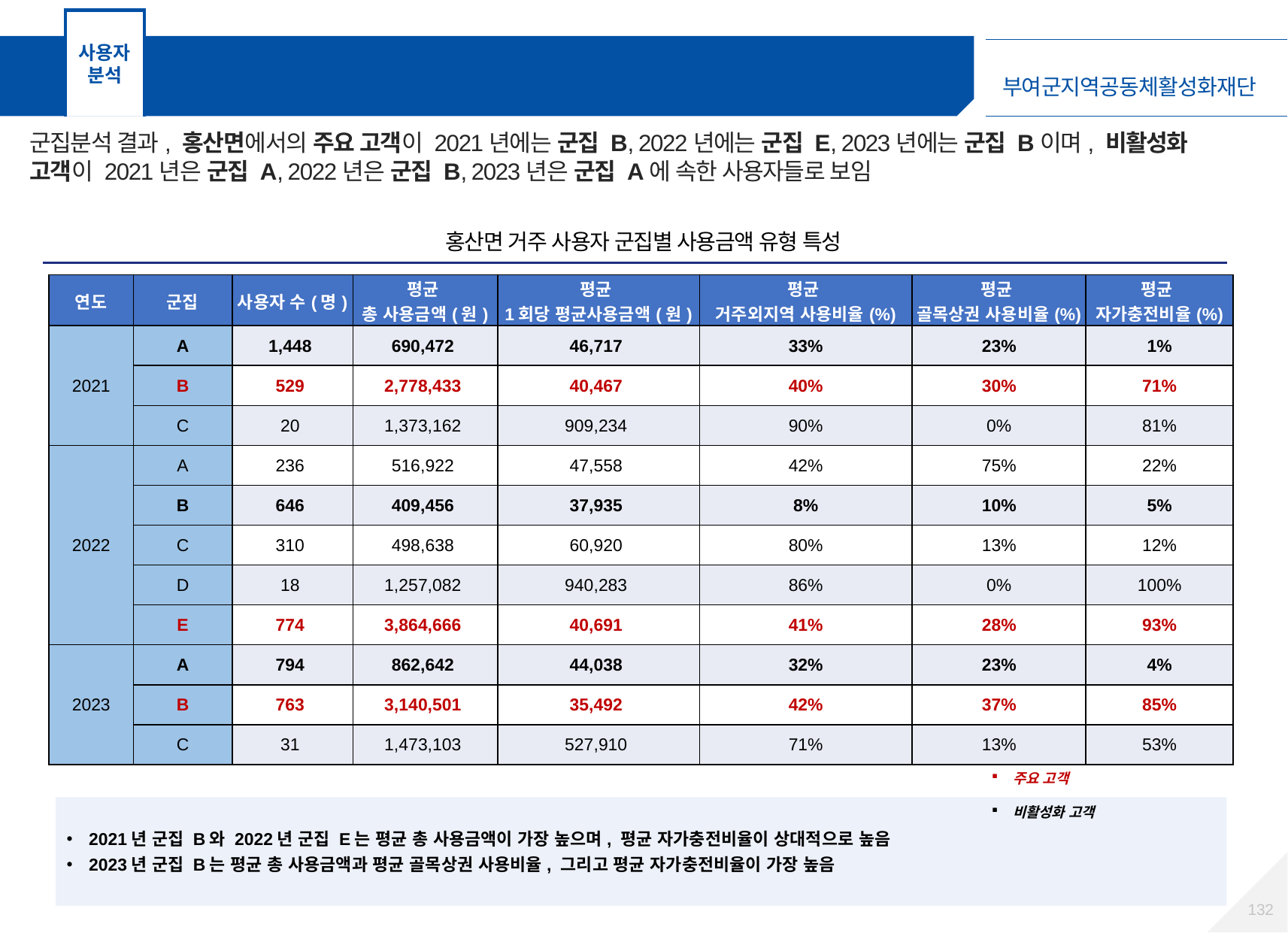

사용자
분석
고객 군집분석 – 홍산면 거주 사용자
군집분석 결과, 홍산면에서의 주요 고객이 2021년에는 군집 B, 2022년에는 군집 E, 2023년에는 군집 B이며, 비활성화 고객이 2021년은 군집 A, 2022년은 군집 B, 2023년은 군집 A에 속한 사용자들로 보임
홍산면 거주 사용자 군집별 사용금액 유형 특성
| 연도 | 군집 | 사용자 수(명) | 평균 총 사용금액(원) | 평균 1회당 평균사용금액(원) | 평균 거주외지역 사용비율(%) | 평균 골목상권 사용비율(%) | 평균 자가충전비율(%) |
| --- | --- | --- | --- | --- | --- | --- | --- |
| 2021 | A | 1,448 | 690,472 | 46,717 | 33% | 23% | 1% |
|  | B | 529 | 2,778,433 | 40,467 | 40% | 30% | 71% |
|  | C | 20 | 1,373,162 | 909,234 | 90% | 0% | 81% |
| 2022 | A | 236 | 516,922 | 47,558 | 42% | 75% | 22% |
|  | B | 646 | 409,456 | 37,935 | 8% | 10% | 5% |
|  | C | 310 | 498,638 | 60,920 | 80% | 13% | 12% |
|  | D | 18 | 1,257,082 | 940,283 | 86% | 0% | 100% |
|  | E | 774 | 3,864,666 | 40,691 | 41% | 28% | 93% |
| 2023 | A | 794 | 862,642 | 44,038 | 32% | 23% | 4% |
|  | B | 763 | 3,140,501 | 35,492 | 42% | 37% | 85% |
|  | C | 31 | 1,473,103 | 527,910 | 71% | 13% | 53% |
주요 고객

비활성화 고객
2021년 군집 B와 2022년 군집 E는 평균 총 사용금액이 가장 높으며, 평균 자가충전비율이 상대적으로 높음
2023년 군집 B는 평균 총 사용금액과 평균 골목상권 사용비율, 그리고 평균 자가충전비율이 가장 높음
132